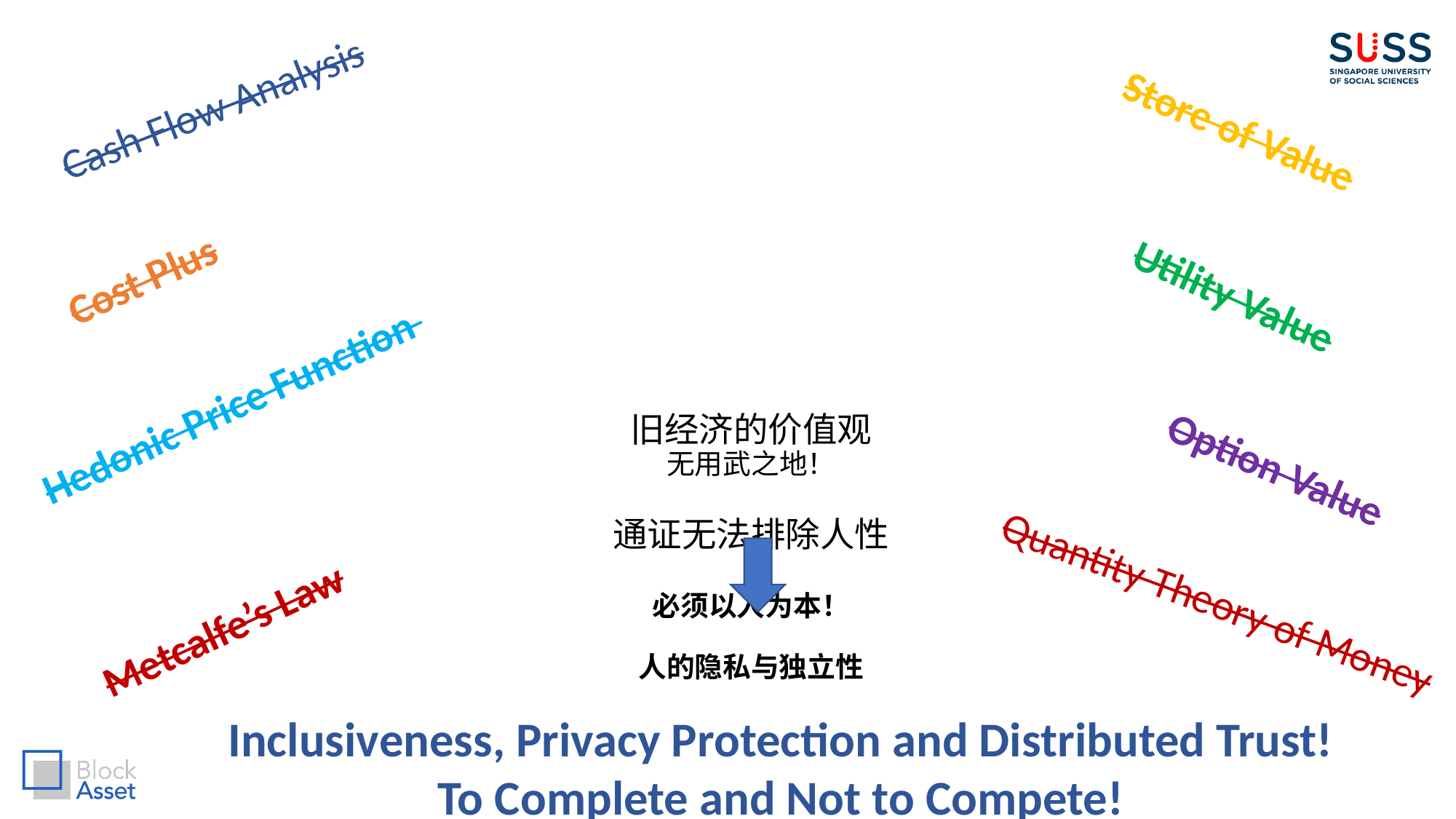

Cash Flow Analysis
Store of Value
Cost Plus
Utility Value
Hedonic Price Function
# 旧经济的价值观 无用武之地！ 通证无法排除人性 必须以人为本！ 人的隐私与独立性
Option Value

Quantity Theory of Money
Metcalfe’s Law
Inclusiveness, Privacy Protection and Distributed Trust!
To Complete and Not to Compete!